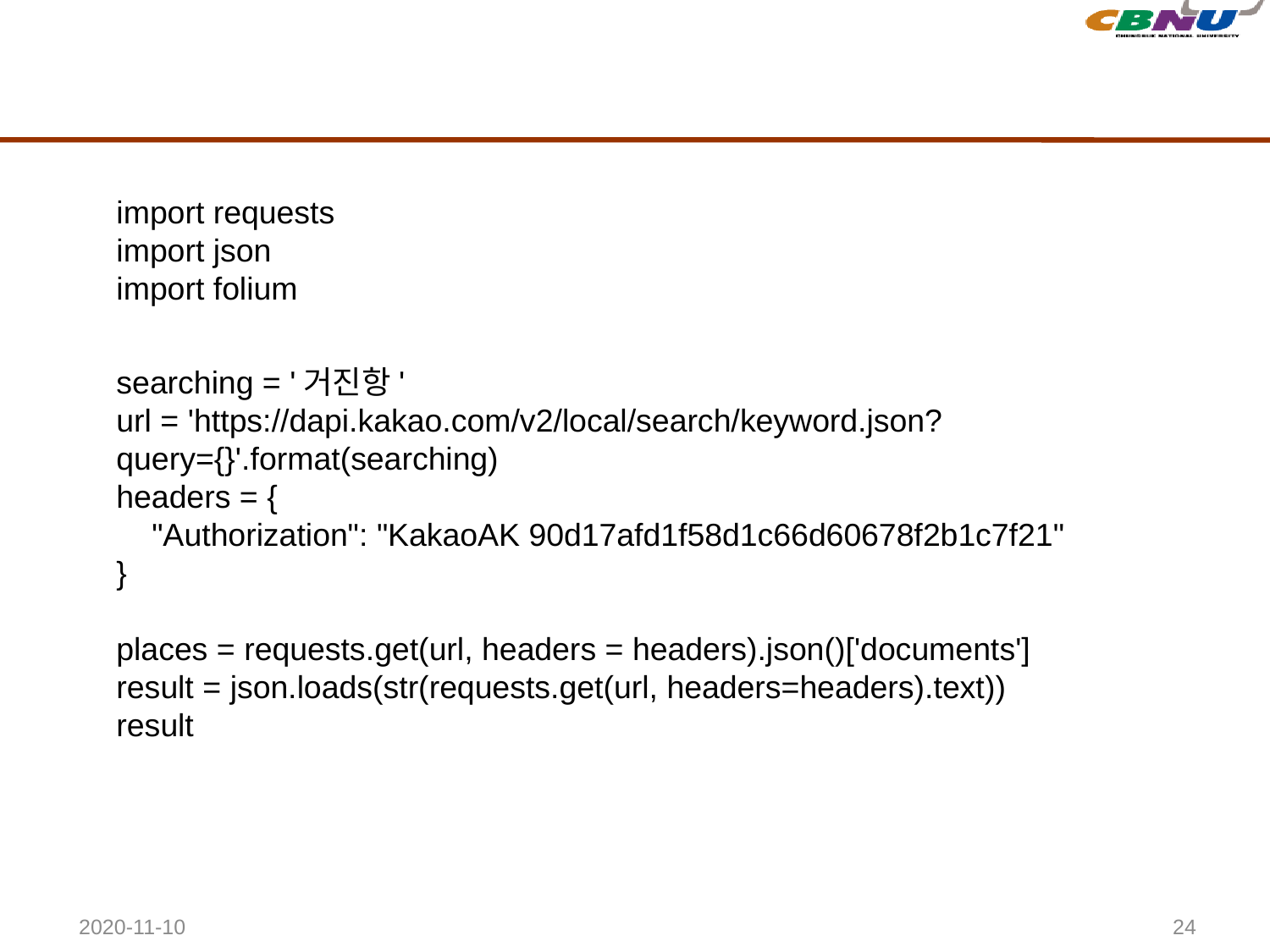

import requests
import json
import folium
searching = '거진항'
url = 'https://dapi.kakao.com/v2/local/search/keyword.json?query={}'.format(searching)
headers = {
    "Authorization": "KakaoAK 90d17afd1f58d1c66d60678f2b1c7f21"
}

places = requests.get(url, headers = headers).json()['documents']
result = json.loads(str(requests.get(url, headers=headers).text))
result
2020-11-10
24